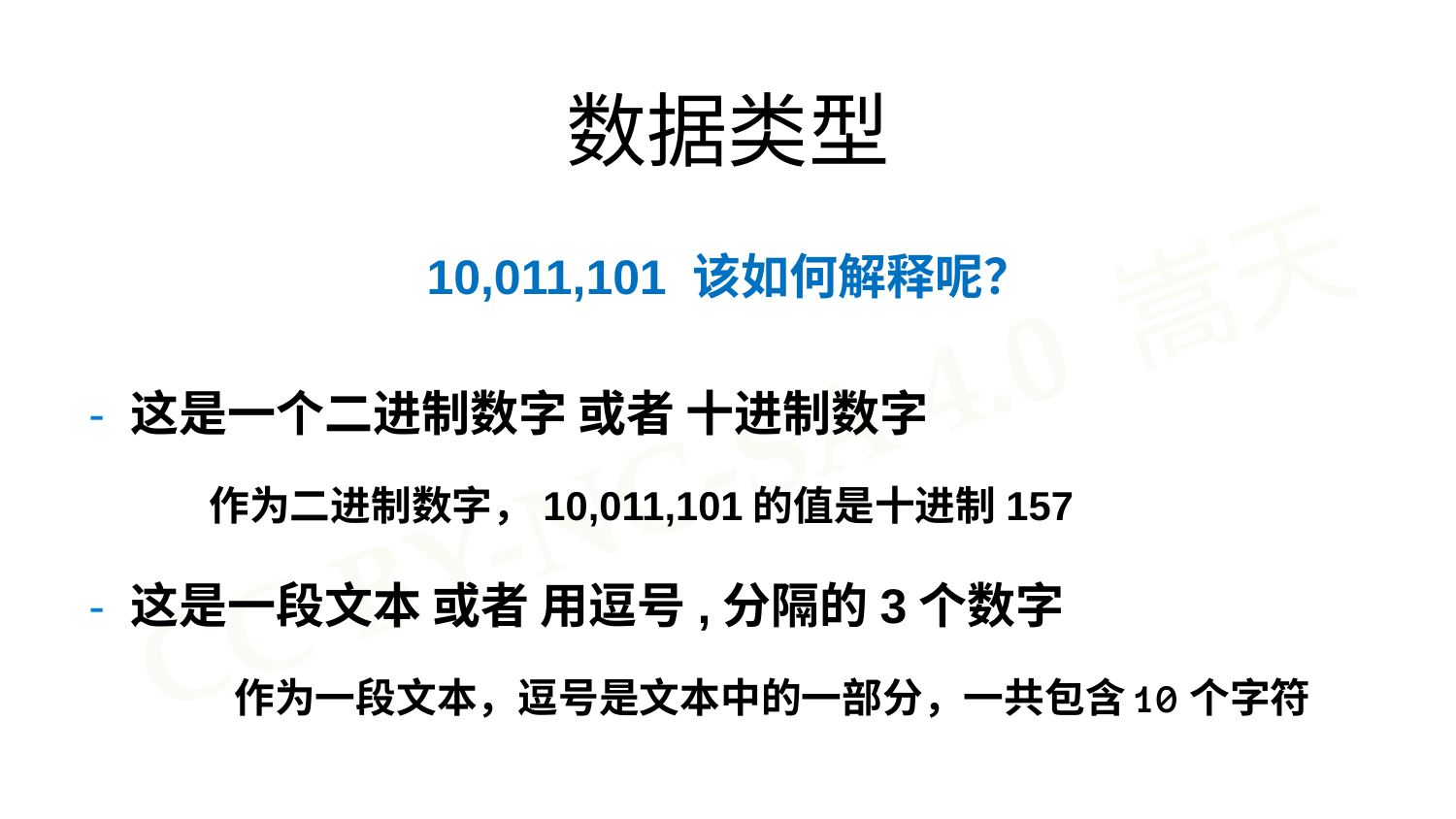

数据类型
10,011,101 该如何解释呢？
- 这是一个二进制数字 或者 十进制数字
            作为二进制数字，10,011,101的值是十进制157
- 这是一段文本 或者 用逗号,分隔的3个数字
 	作为一段文本，逗号是文本中的一部分，一共包含10个字符